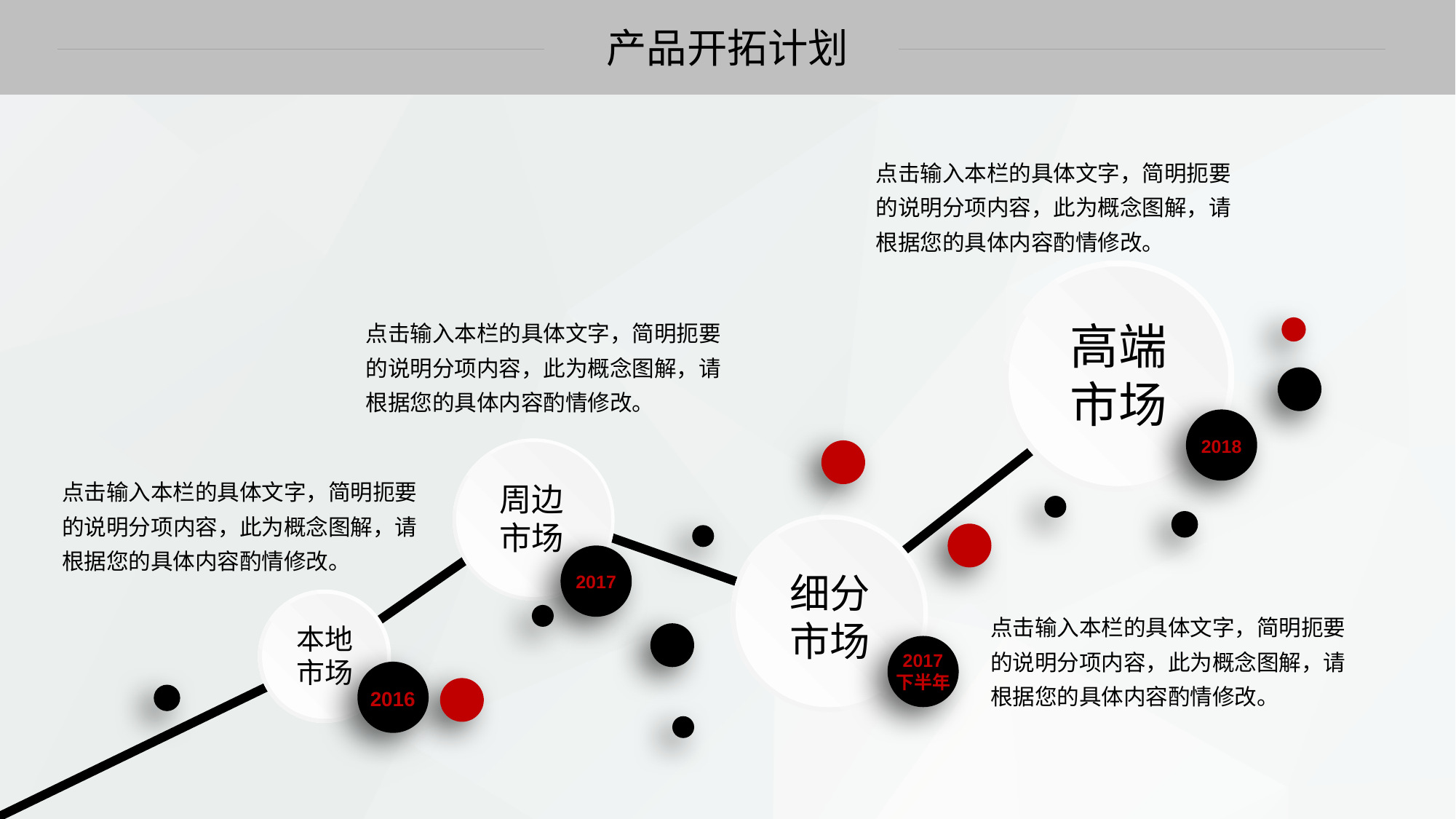

产品开拓计划
点击输入本栏的具体文字，简明扼要的说明分项内容，此为概念图解，请根据您的具体内容酌情修改。

高端
市场
点击输入本栏的具体文字，简明扼要的说明分项内容，此为概念图解，请根据您的具体内容酌情修改。

2018

周边
市场

点击输入本栏的具体文字，简明扼要的说明分项内容，此为概念图解，请根据您的具体内容酌情修改。

细分
市场

2017

本地
市场
点击输入本栏的具体文字，简明扼要的说明分项内容，此为概念图解，请根据您的具体内容酌情修改。

2017
下半年

2016